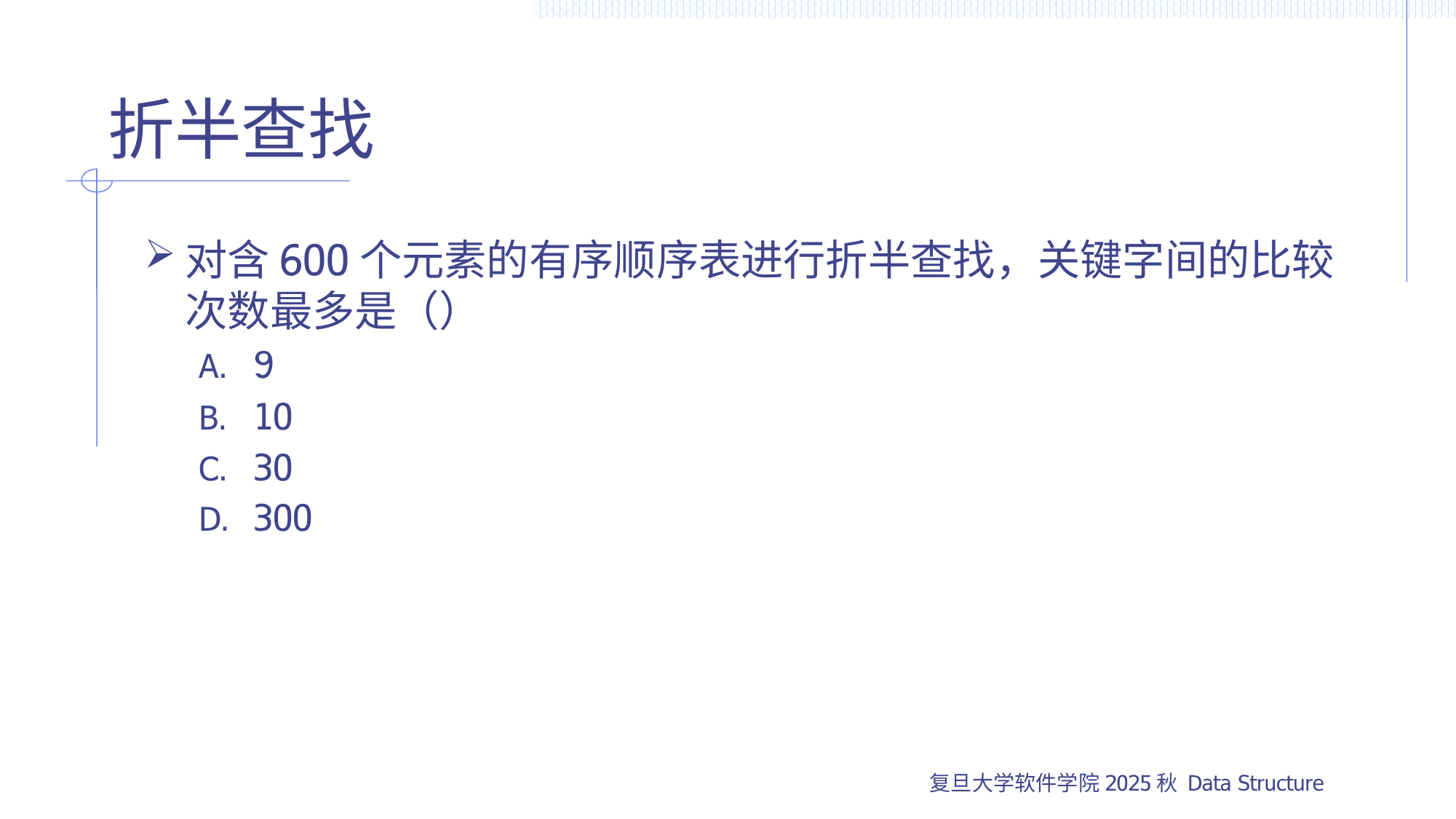

# 折半查找
对含600个元素的有序顺序表进行折半查找，关键字间的比较次数最多是（）
9
10
30
300